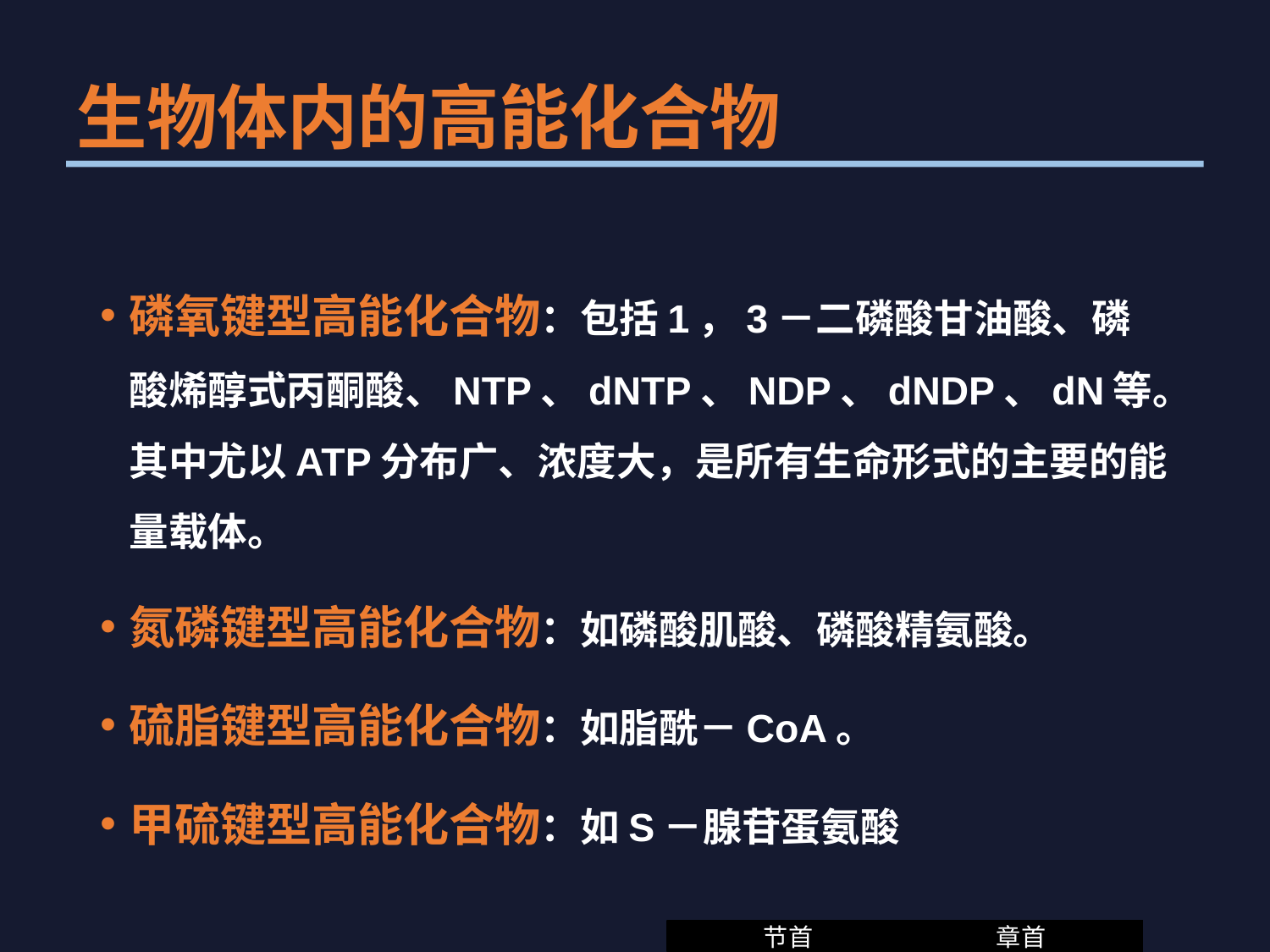

# 生物体内的高能化合物
磷氧键型高能化合物：包括1，3－二磷酸甘油酸、磷酸烯醇式丙酮酸、NTP、dNTP、NDP、dNDP、dN等。其中尤以ATP分布广、浓度大，是所有生命形式的主要的能量载体。
氮磷键型高能化合物：如磷酸肌酸、磷酸精氨酸。
硫脂键型高能化合物：如脂酰－CoA。
甲硫键型高能化合物：如S－腺苷蛋氨酸
节首
章首